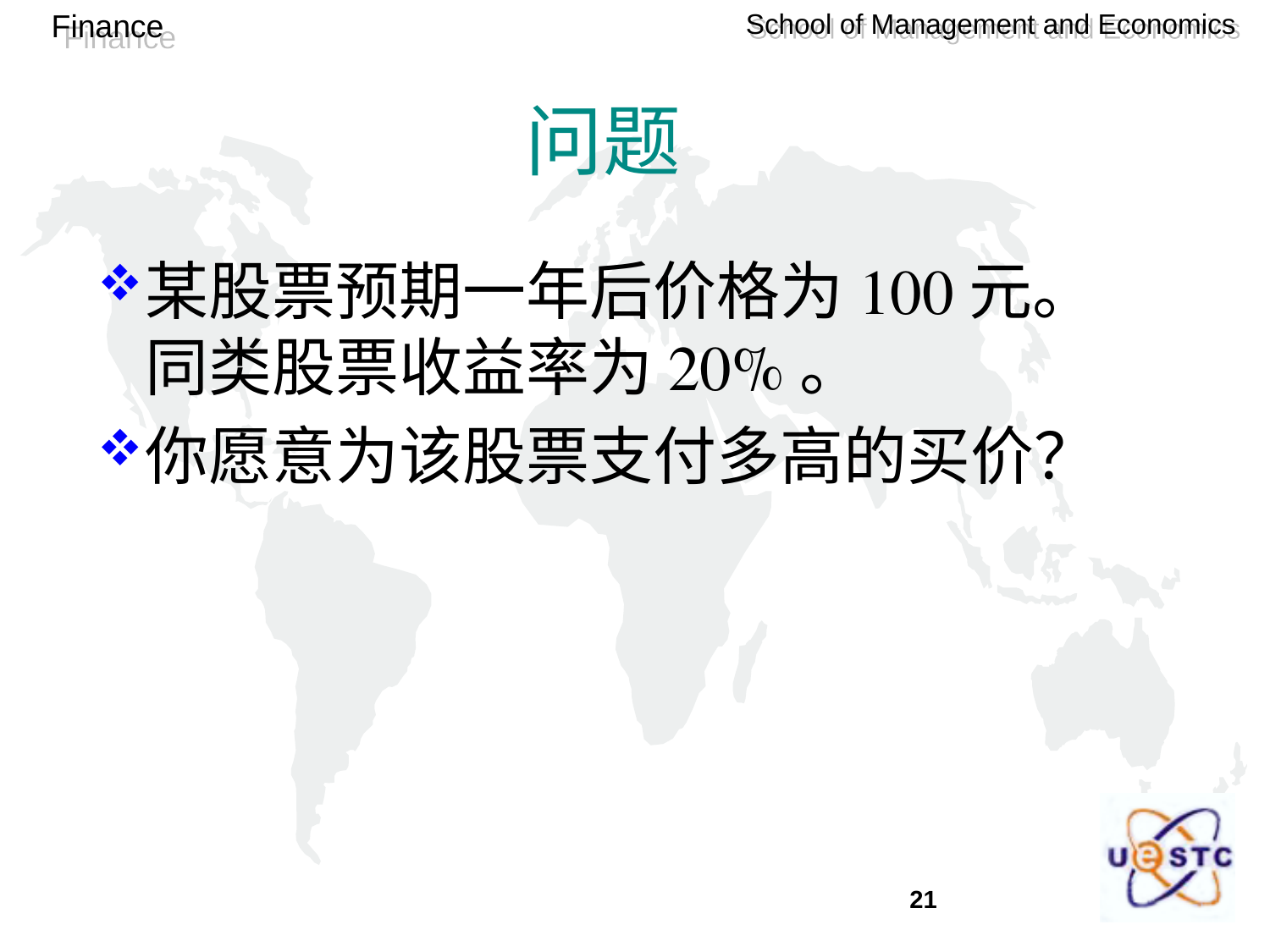

# 问题
某股票预期一年后价格为100元。同类股票收益率为20%。
你愿意为该股票支付多高的买价？